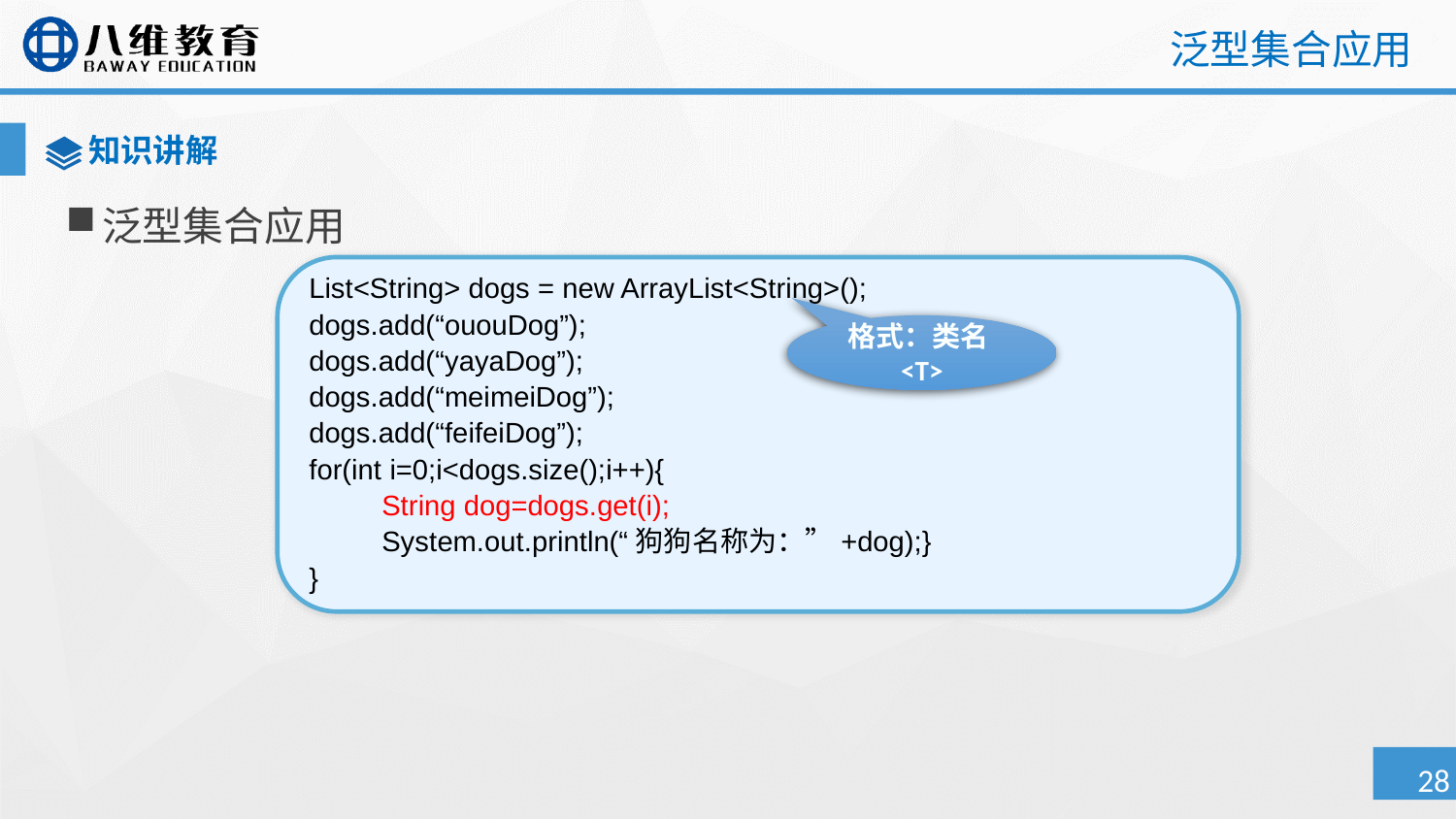

# 泛型集合应用
知识讲解

泛型集合应用

List<String> dogs = new ArrayList<String>();
dogs.add(“ououDog”);
dogs.add(“yayaDog”);
dogs.add(“meimeiDog”);
dogs.add(“feifeiDog”);
for(int i=0;i<dogs.size();i++){
String dog=dogs.get(i);
System.out.println(“狗狗名称为：”+dog);}
}
格式：类名<T>